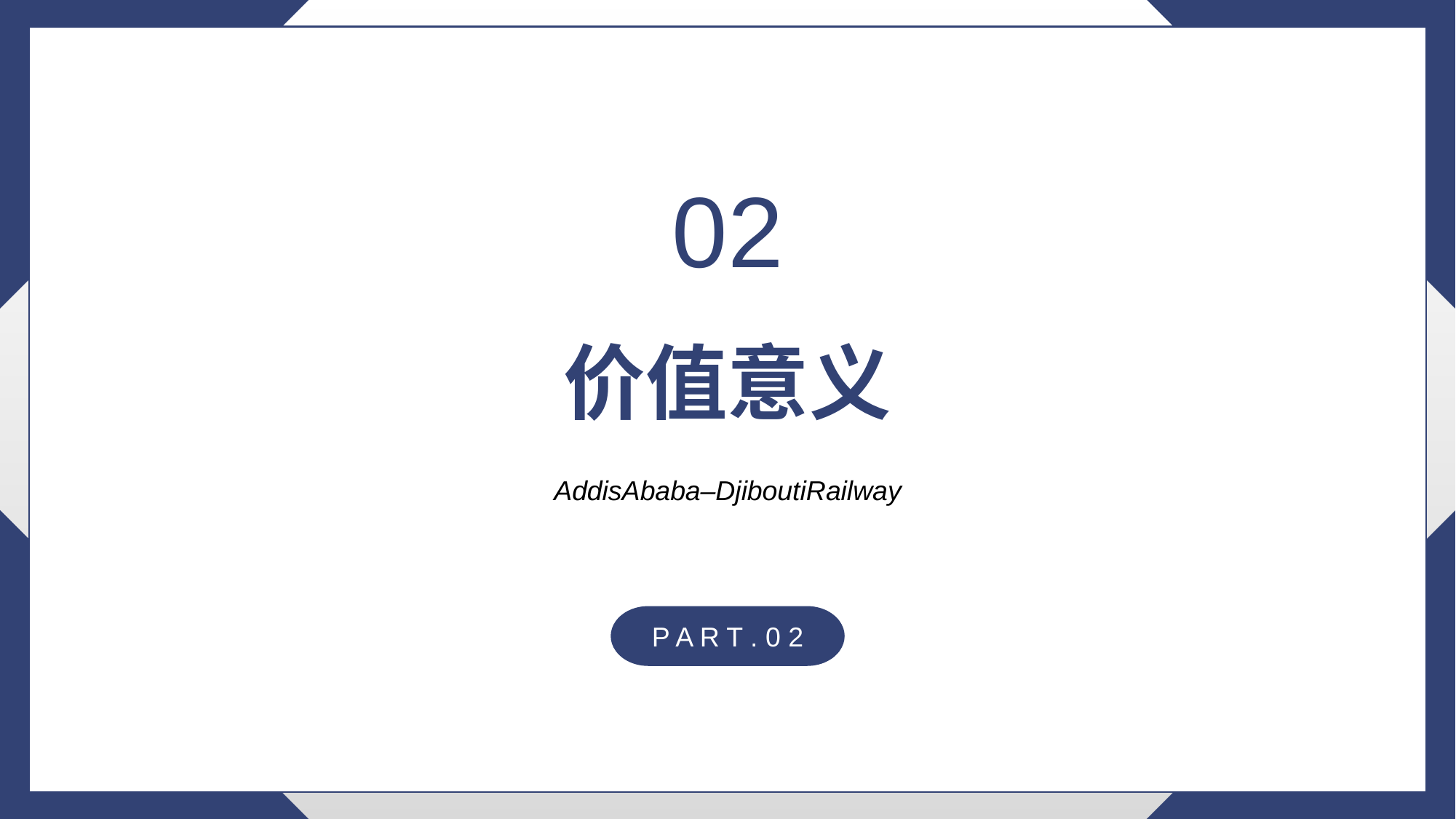

02
价值意义
AddisAbaba–DjiboutiRailway

P A R T . 0 2